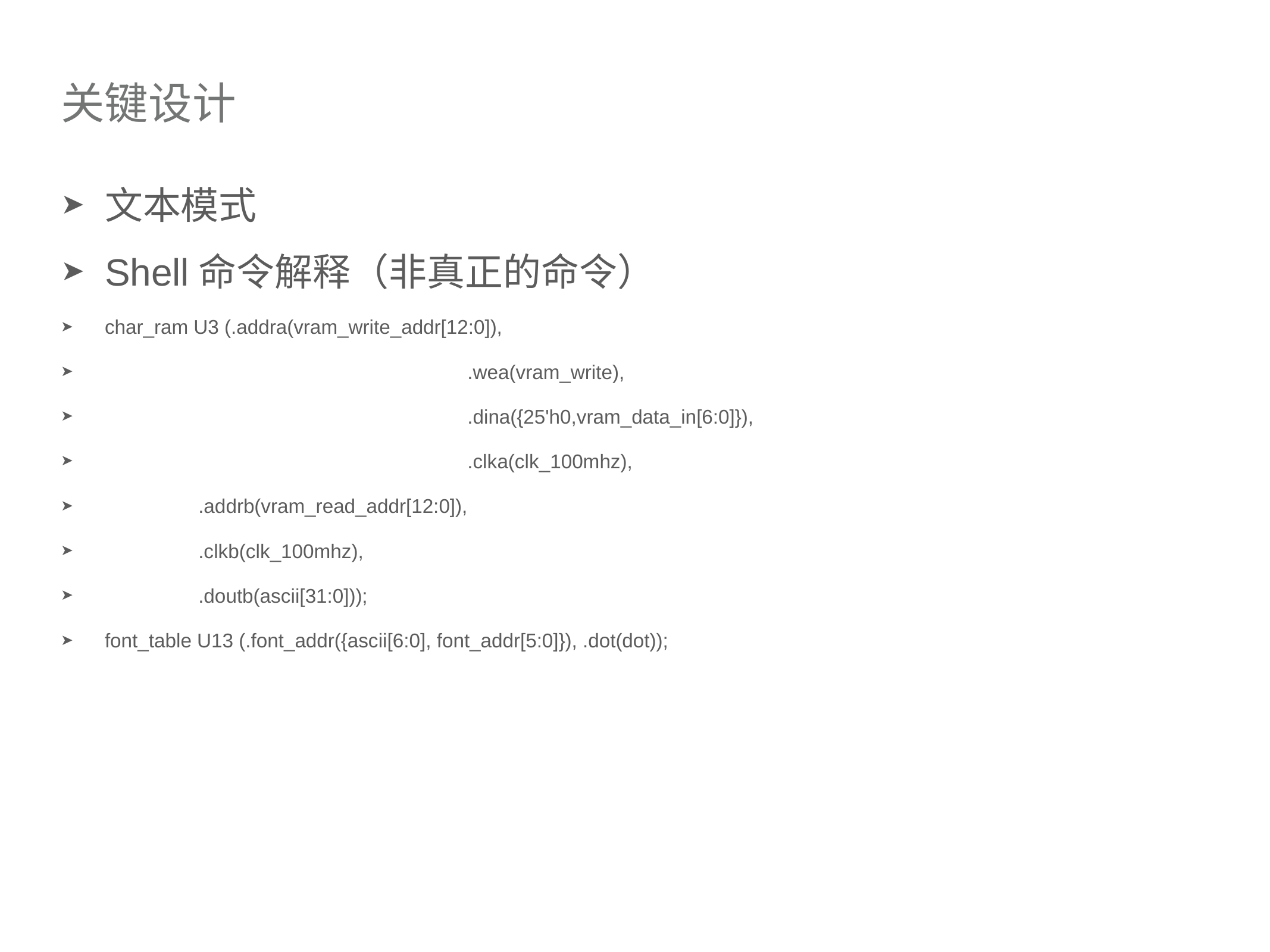

# 关键设计

文本模式
Shell命令解释（非真正的命令）
char_ram U3 (.addra(vram_write_addr[12:0]),
				 .wea(vram_write),
				 .dina({25'h0,vram_data_in[6:0]}),
				 .clka(clk_100mhz),
                 .addrb(vram_read_addr[12:0]),
                 .clkb(clk_100mhz),
                 .doutb(ascii[31:0]));
font_table U13 (.font_addr({ascii[6:0], font_addr[5:0]}), .dot(dot));